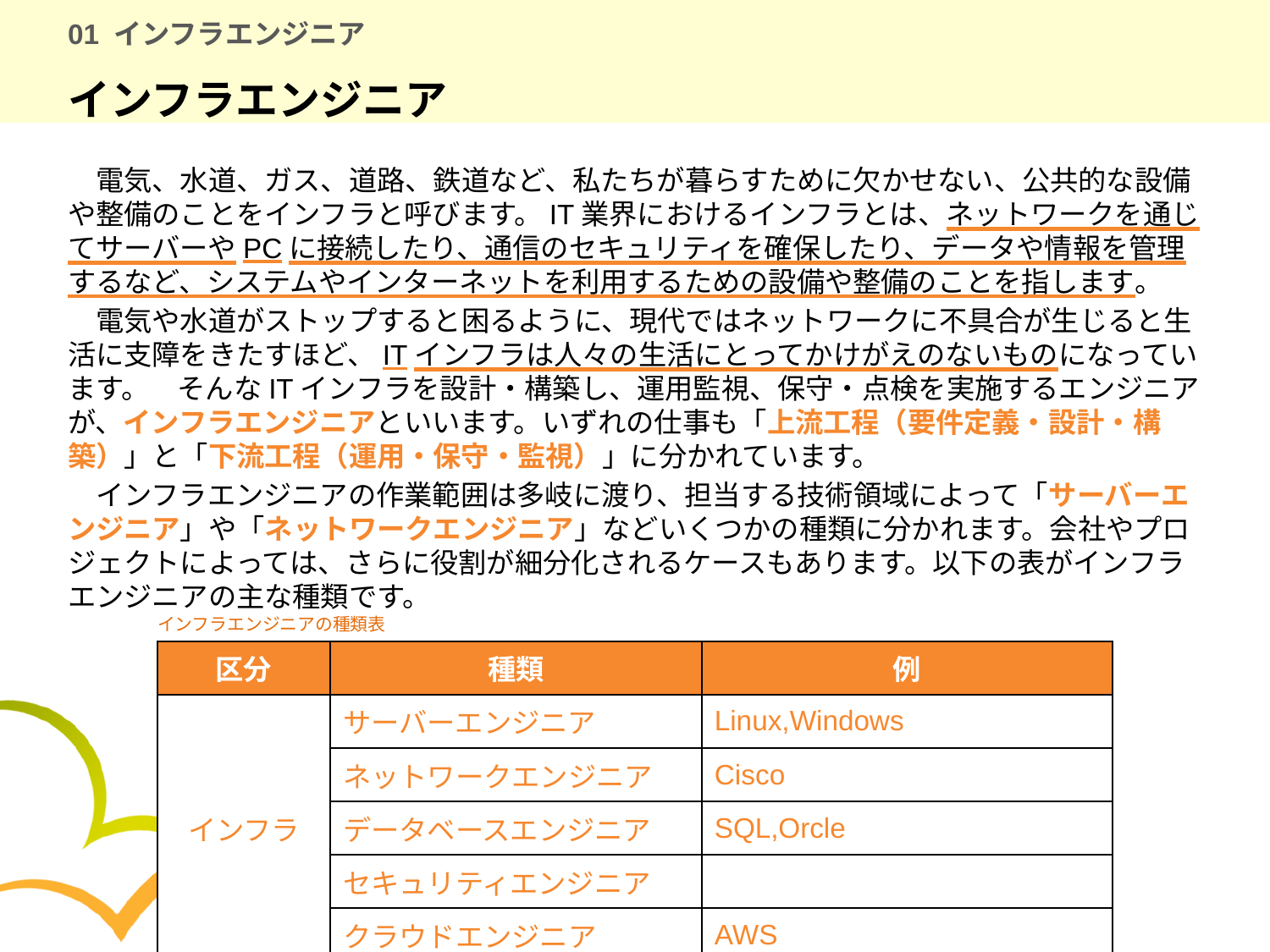

# 01 インフラエンジニア
インフラエンジニア
　電気、水道、ガス、道路、鉄道など、私たちが暮らすために欠かせない、公共的な設備や整備のことをインフラと呼びます。IT業界におけるインフラとは、ネットワークを通じてサーバーやPCに接続したり、通信のセキュリティを確保したり、データや情報を管理するなど、システムやインターネットを利用するための設備や整備のことを指します。
　電気や水道がストップすると困るように、現代ではネットワークに不具合が生じると生活に支障をきたすほど、ITインフラは人々の生活にとってかけがえのないものになっています。　そんなITインフラを設計・構築し、運用監視、保守・点検を実施するエンジニアが、インフラエンジニアといいます。いずれの仕事も「上流工程（要件定義・設計・構築）」と「下流工程（運用・保守・監視）」に分かれています。
　インフラエンジニアの作業範囲は多岐に渡り、担当する技術領域によって「サーバーエンジニア」や「ネットワークエンジニア」などいくつかの種類に分かれます。会社やプロジェクトによっては、さらに役割が細分化されるケースもあります。以下の表がインフラエンジニアの主な種類です。
インフラエンジニアの種類表
| 区分 | 種類 | 例 |
| --- | --- | --- |
| インフラ | サーバーエンジニア | Linux,Windows |
|  | ネットワークエンジニア | Cisco |
|  | データベースエンジニア | SQL,Orcle |
|  | セキュリティエンジニア |  |
|  | クラウドエンジニア | AWS |